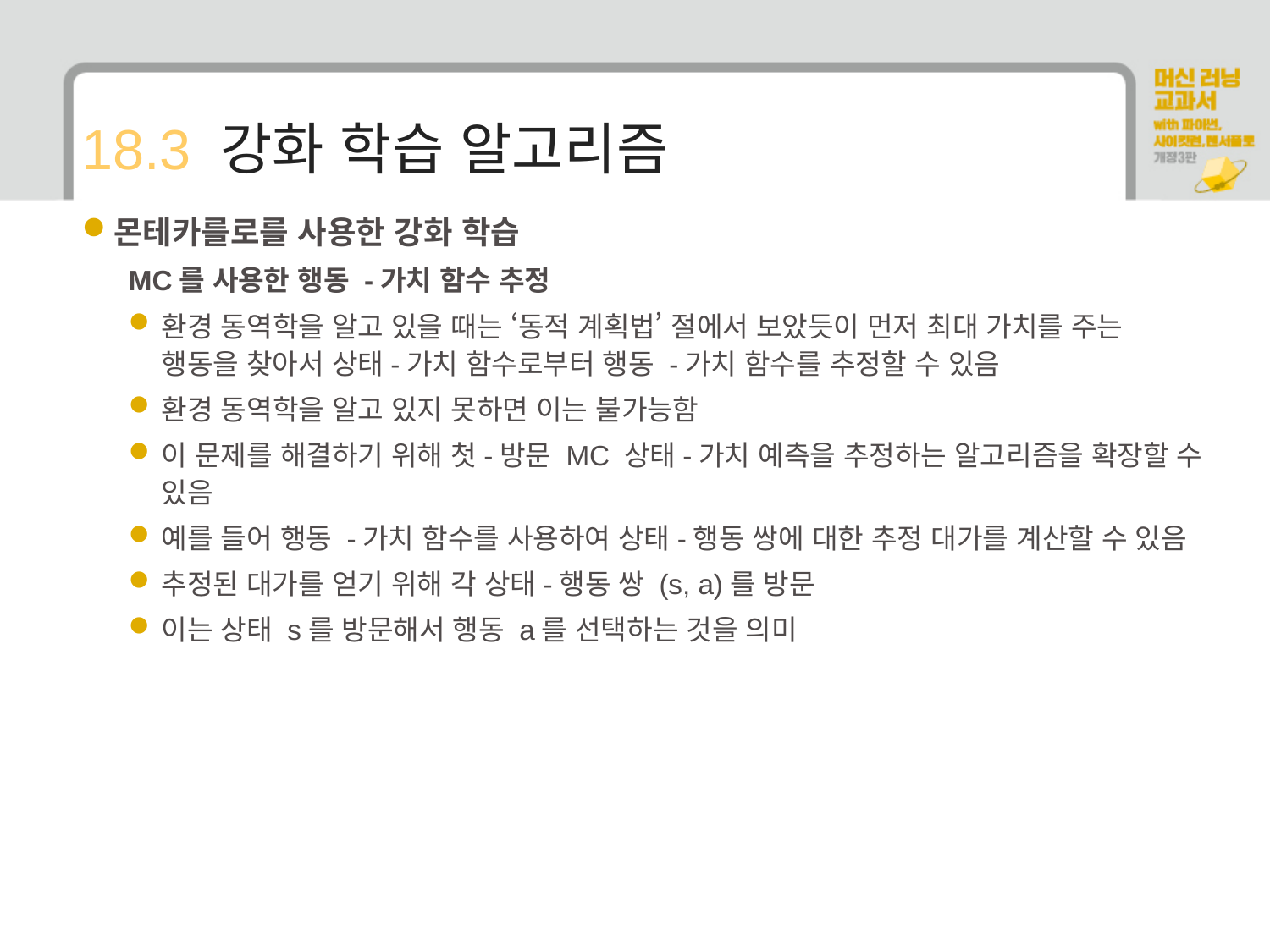

# 18.3 강화 학습 알고리즘
몬테카를로를 사용한 강화 학습
MC를 사용한 행동 -가치 함수 추정
환경 동역학을 알고 있을 때는 ‘동적 계획법’ 절에서 보았듯이 먼저 최대 가치를 주는 행동을 찾아서 상태-가치 함수로부터 행동 -가치 함수를 추정할 수 있음
환경 동역학을 알고 있지 못하면 이는 불가능함
이 문제를 해결하기 위해 첫-방문 MC 상태-가치 예측을 추정하는 알고리즘을 확장할 수 있음
예를 들어 행동 -가치 함수를 사용하여 상태-행동 쌍에 대한 추정 대가를 계산할 수 있음
추정된 대가를 얻기 위해 각 상태-행동 쌍 (s, a)를 방문
이는 상태 s를 방문해서 행동 a를 선택하는 것을 의미